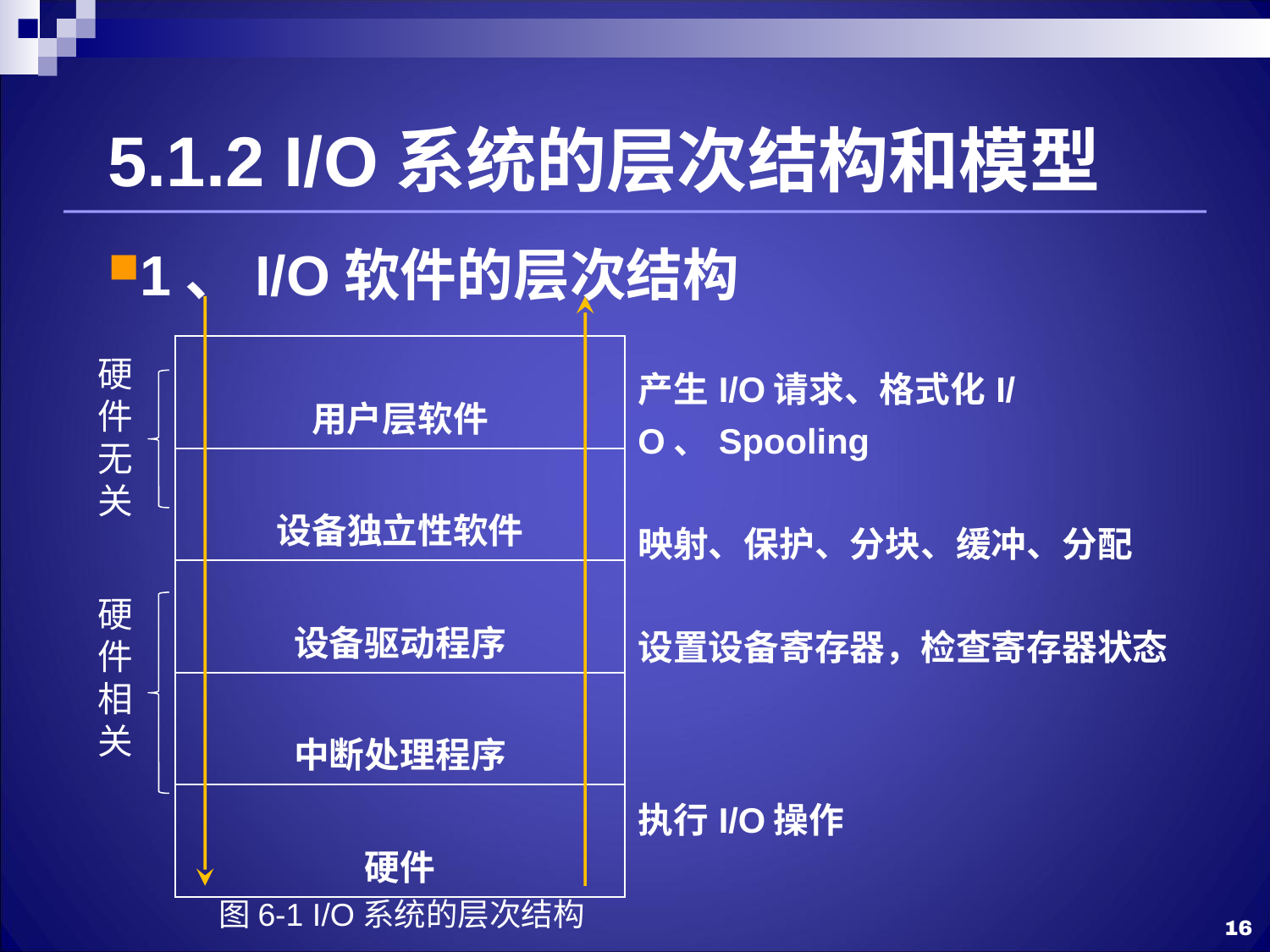

# 5.1.2 I/O系统的层次结构和模型
1、I/O软件的层次结构

| 产生I/O请求、格式化I/O、Spooling |
| --- |
| 映射、保护、分块、缓冲、分配 |
| 设置设备寄存器，检查寄存器状态 |
|  |
| 执行I/O操作 |
| 用户层软件 |
| --- |
| 设备独立性软件 |
| 设备驱动程序 |
| 中断处理程序 |
| 硬件 |
硬件无关

硬件相关

图6-1 I/O系统的层次结构
16